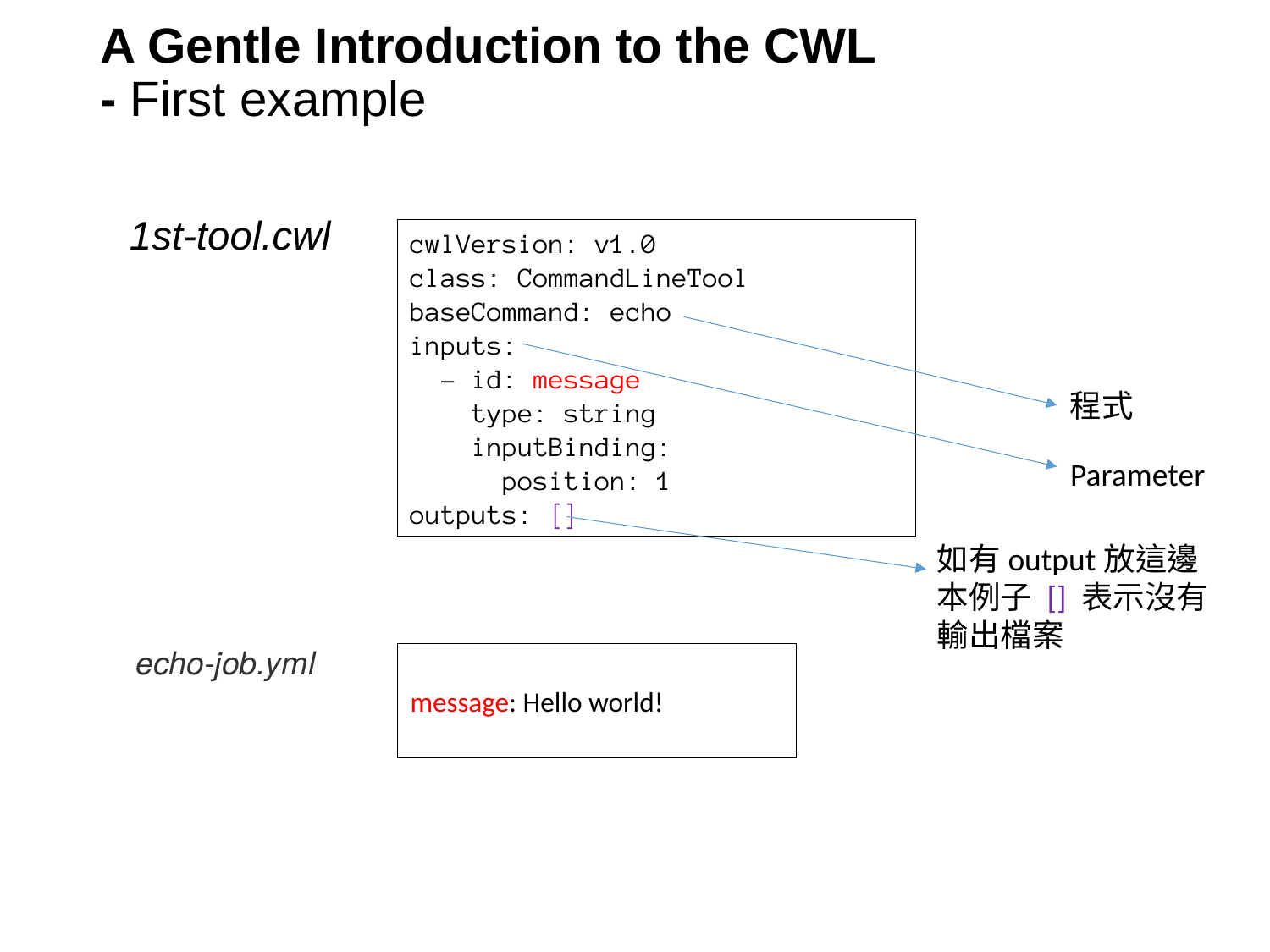

# A Gentle Introduction to the CWL - First example
1st-tool.cwl

cwlVersion: v1.0
class: CommandLineTool
baseCommand: echo
inputs:
  - id: message
    type: string
    inputBinding:
      position: 1
outputs: []
程式
Parameter
如有output放這邊
本例子 [] 表示沒有
輸出檔案
echo-job.yml

message: Hello world!